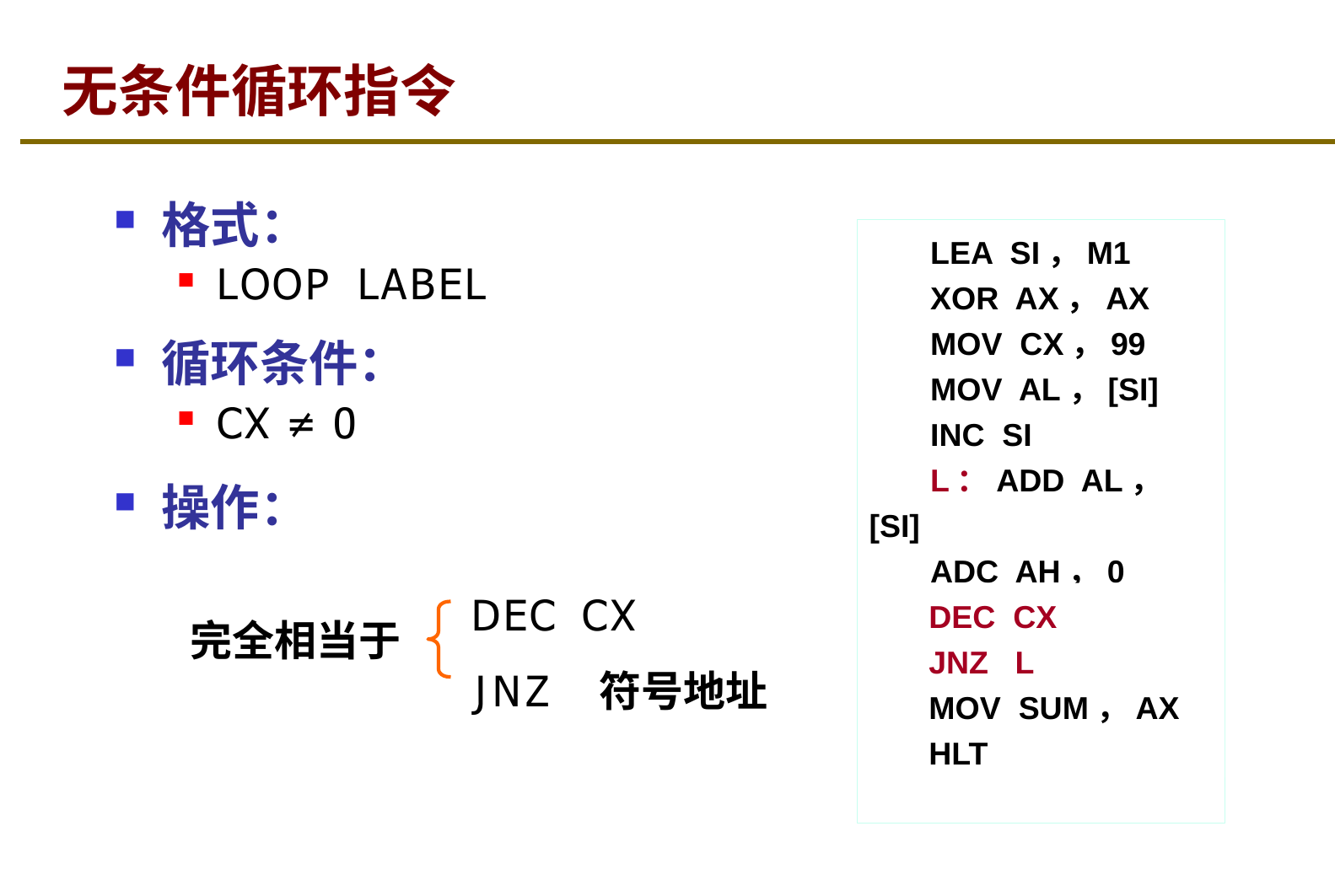

# 无条件循环指令
格式：
LOOP  LABEL
循环条件：
CX ≠ 0
操作：

LEA  SI，M1
XOR  AX，AX
MOV  CX，99
MOV  AL，[SI]
INC  SI
L：ADD  AL，[SI]
ADC  AH，0
INC  SI
LOOP  L
MOV  SUM，AX
HLT

DEC  CX
JNZ   符号地址
DEC  CX
JNZ   L
MOV  SUM，AX
HLT

完全相当于